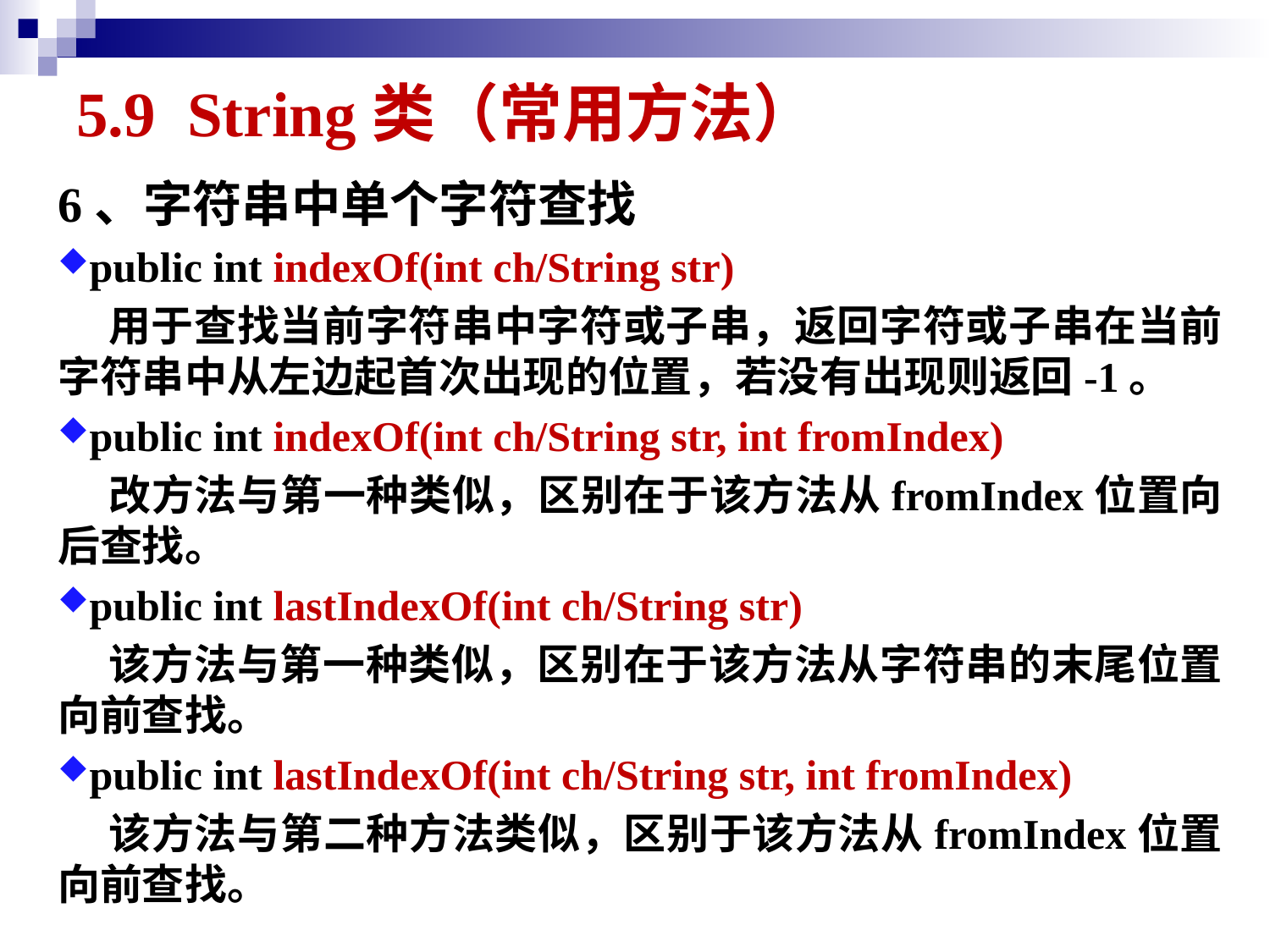

# 5.9  String类（常用方法）
6、字符串中单个字符查找
public int indexOf(int ch/String str)
    用于查找当前字符串中字符或子串，返回字符或子串在当前字符串中从左边起首次出现的位置，若没有出现则返回-1。
public int indexOf(int ch/String str, int fromIndex)
    改方法与第一种类似，区别在于该方法从fromIndex位置向后查找。
public int lastIndexOf(int ch/String str)
    该方法与第一种类似，区别在于该方法从字符串的末尾位置向前查找。
public int lastIndexOf(int ch/String str, int fromIndex)
    该方法与第二种方法类似，区别于该方法从fromIndex位置向前查找。